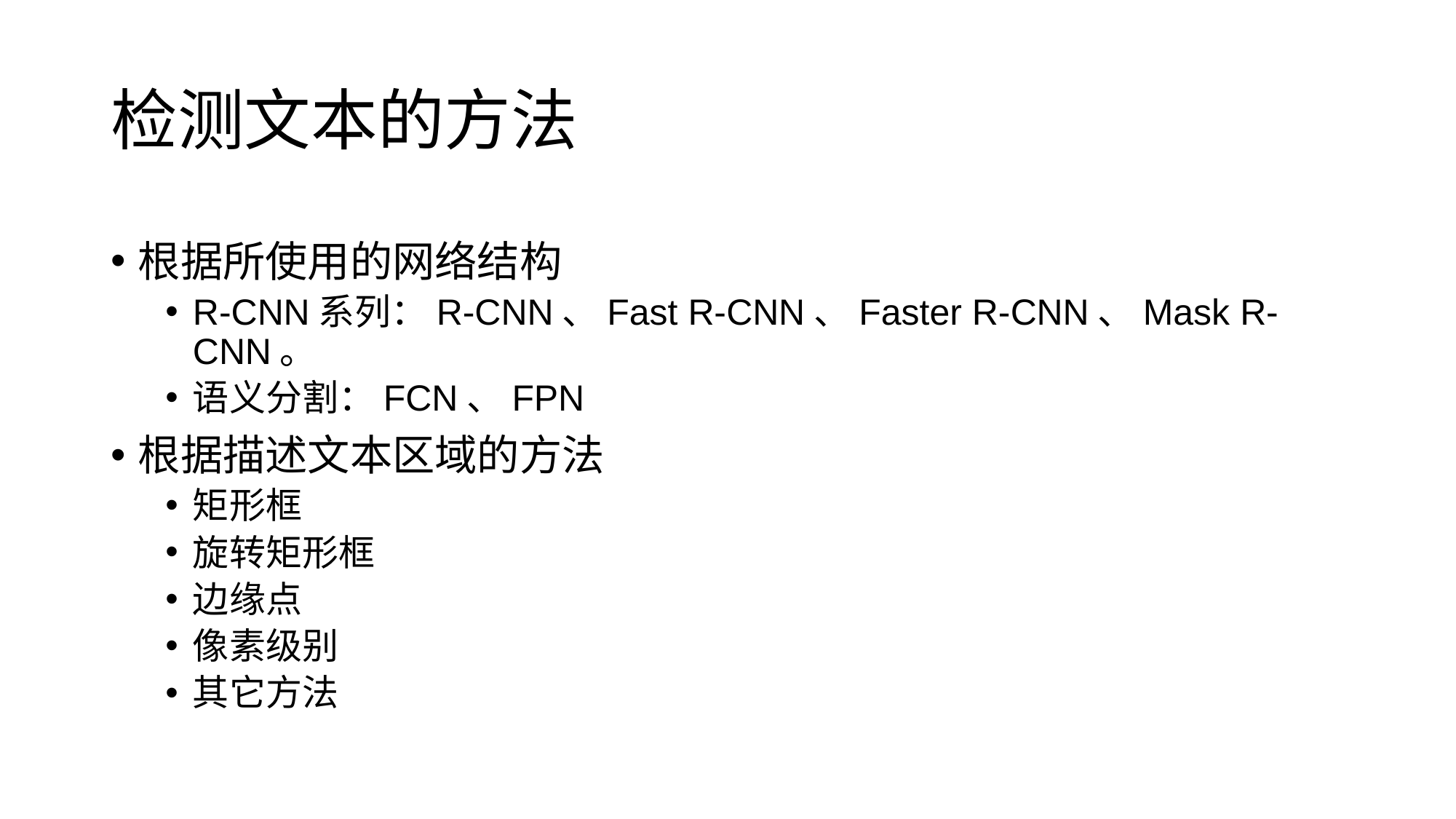

# 检测文本的方法
根据所使用的网络结构
R-CNN系列：R-CNN、Fast R-CNN、Faster R-CNN、Mask R-CNN。
语义分割：FCN、FPN
根据描述文本区域的方法
矩形框
旋转矩形框
边缘点
像素级别
其它方法